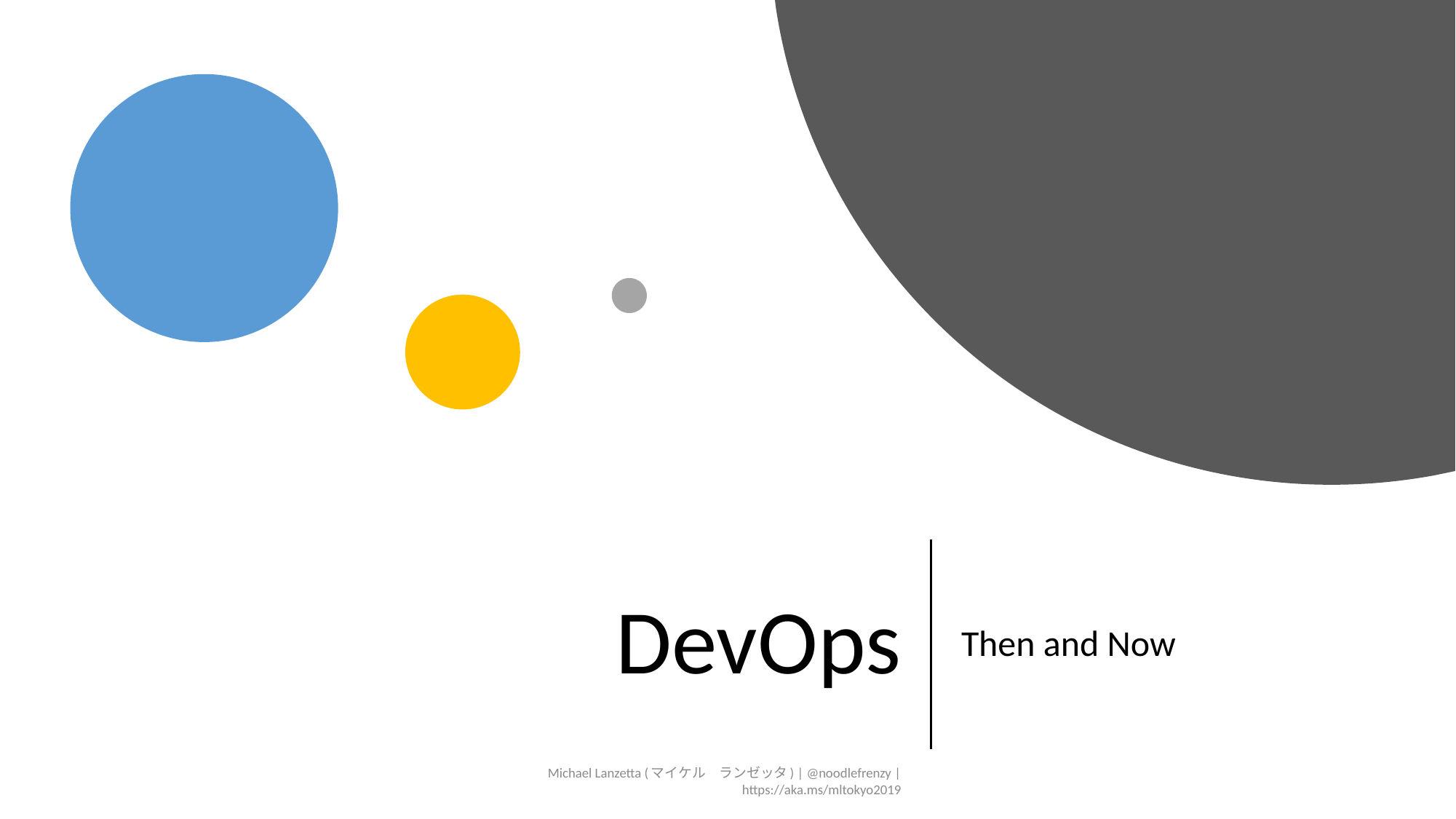

# DevOps
Then and Now
Michael Lanzetta (マイケル　ランゼッタ) | @noodlefrenzy | https://aka.ms/mltokyo2019